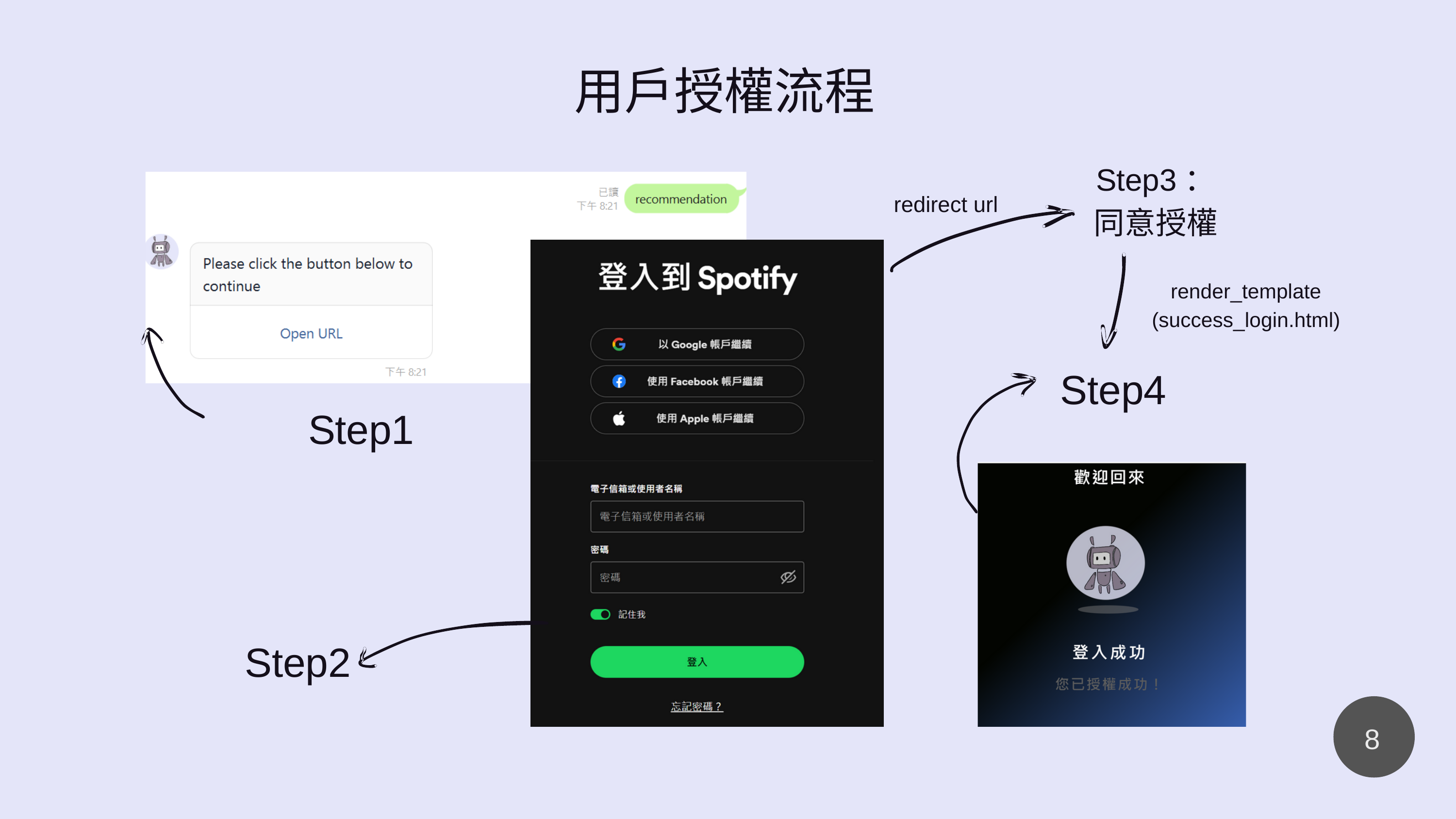

用戶授權流程
Step3：
同意授權

redirect url

render_template
(success_login.html)

Step4

Step1

Step2

8
5